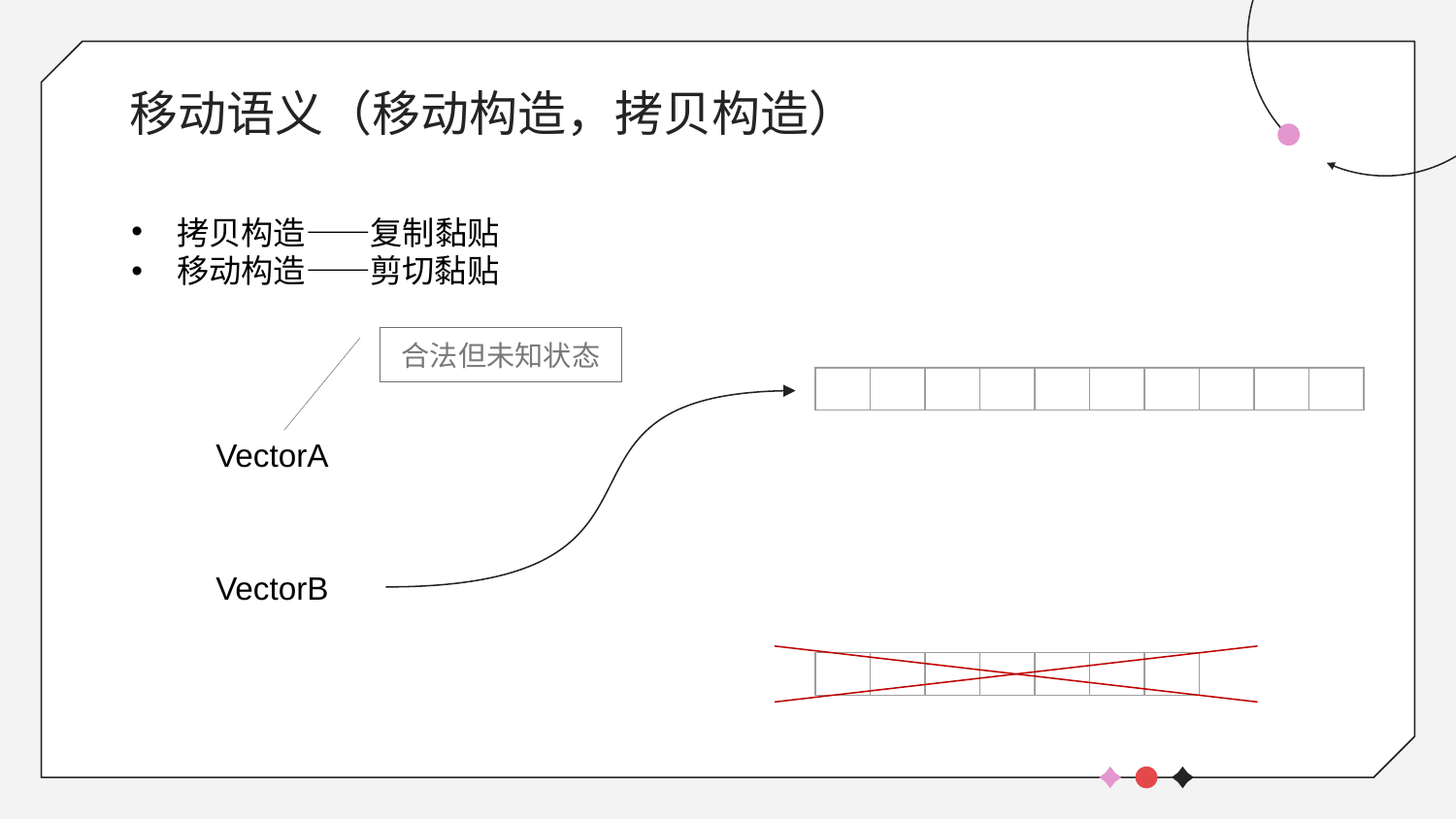

# 移动语义（移动构造，拷贝构造）
拷贝构造——复制黏贴
移动构造——剪切黏贴
合法但未知状态
|  |  |  |  |  |  |  |  |  |  |
| --- | --- | --- | --- | --- | --- | --- | --- | --- | --- |
VectorA
VectorB
|  |  |  |  |  |  |  |
| --- | --- | --- | --- | --- | --- | --- |